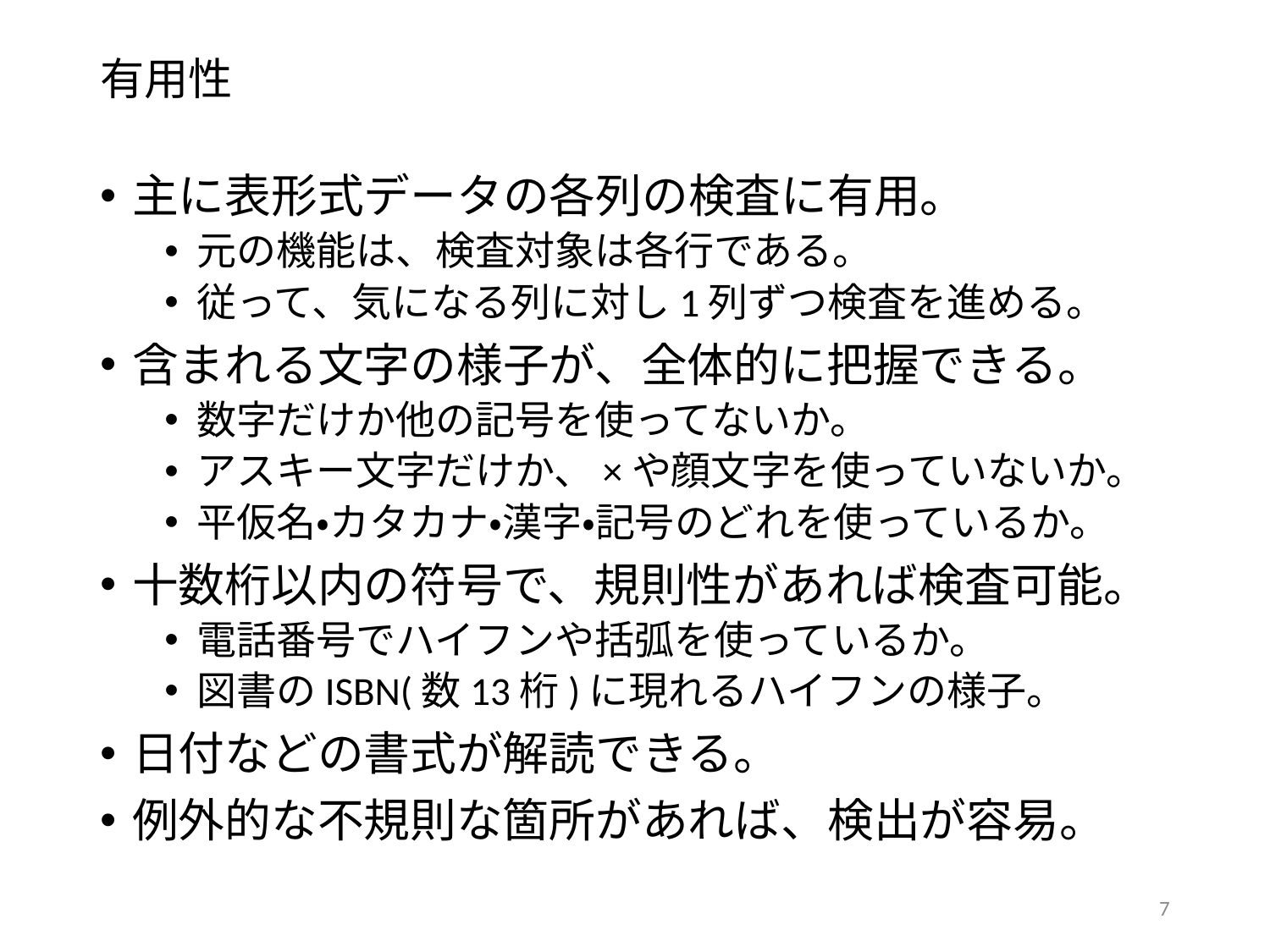

# 有用性
主に表形式データの各列の検査に有用。
元の機能は、検査対象は各行である。
従って、気になる列に対し1列ずつ検査を進める。
含まれる文字の様子が、全体的に把握できる。
数字だけか他の記号を使ってないか。
アスキー文字だけか、×や顔文字を使っていないか。
平仮名・カタカナ・漢字・記号のどれを使っているか。
十数桁以内の符号で、規則性があれば検査可能。
電話番号でハイフンや括弧を使っているか。
図書のISBN(数13桁)に現れるハイフンの様子。
日付などの書式が解読できる。
例外的な不規則な箇所があれば、検出が容易。
7